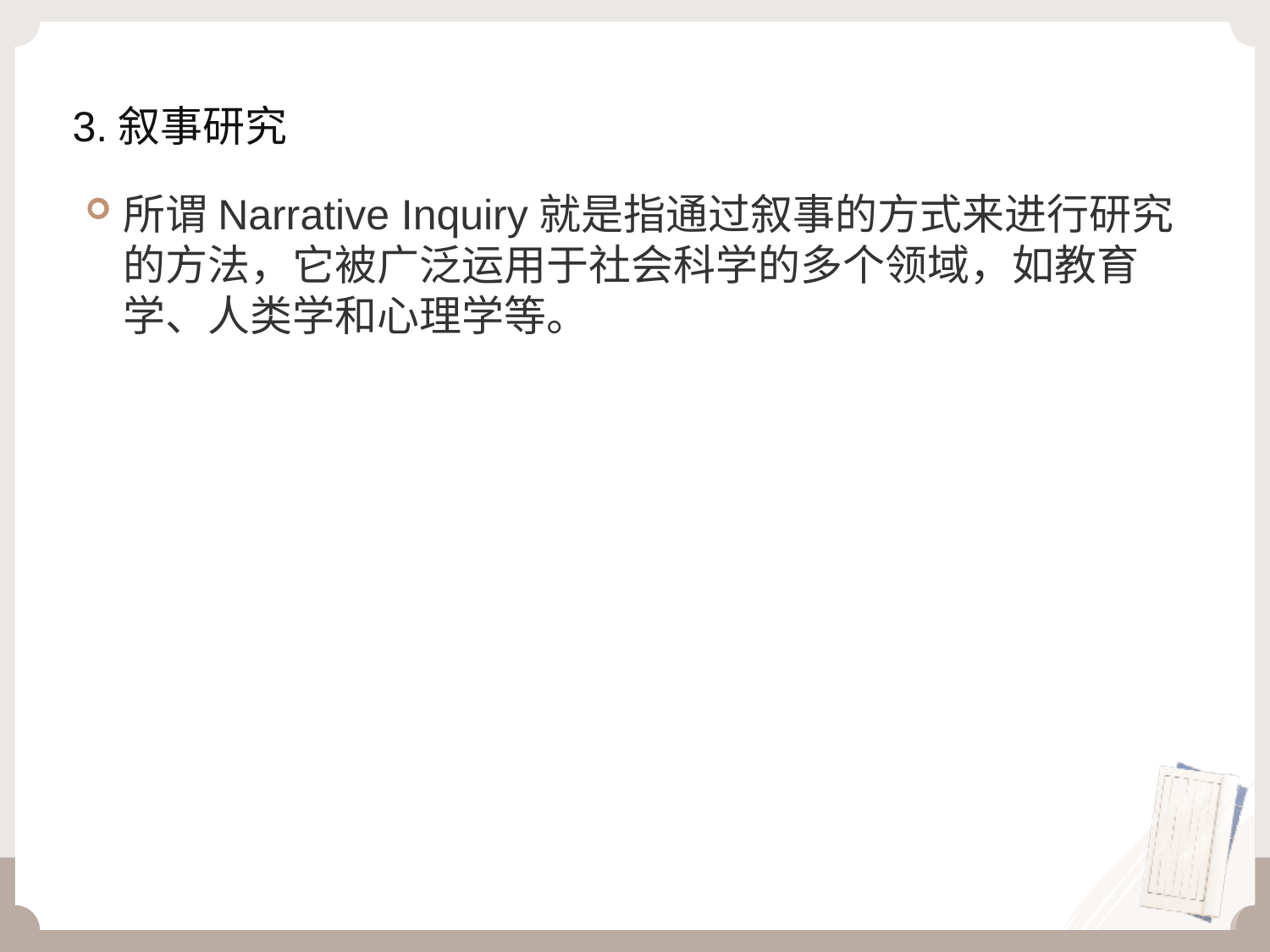

# 3.叙事研究
所谓Narrative Inquiry就是指通过叙事的方式来进行研究的方法，它被广泛运用于社会科学的多个领域，如教育学、人类学和心理学等。